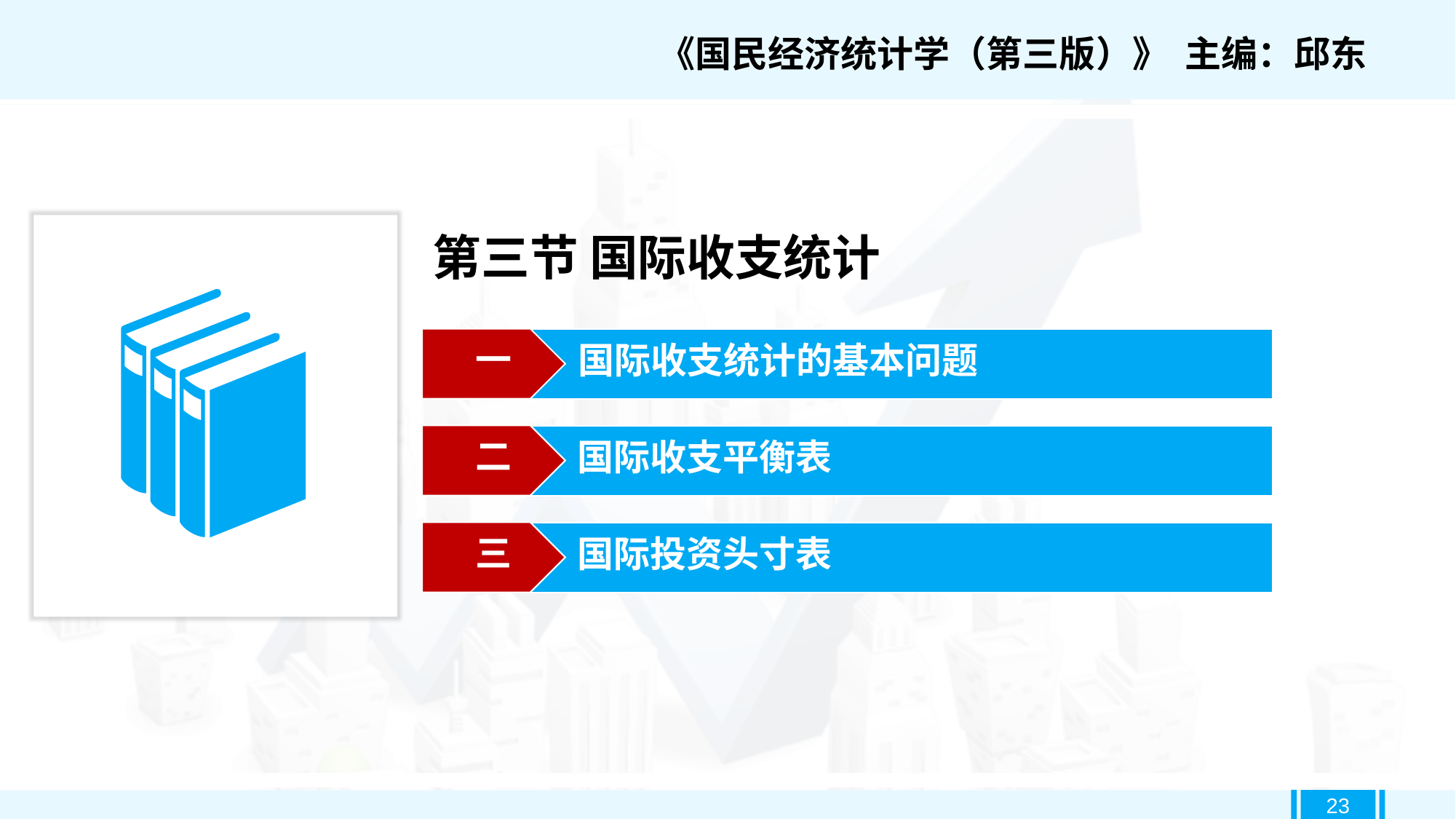

《国民经济统计学（第三版）》  主编：邱东

第三节 国际收支统计

一

国际收支统计的基本问题

二

国际收支平衡表

三

国际投资头寸表
23